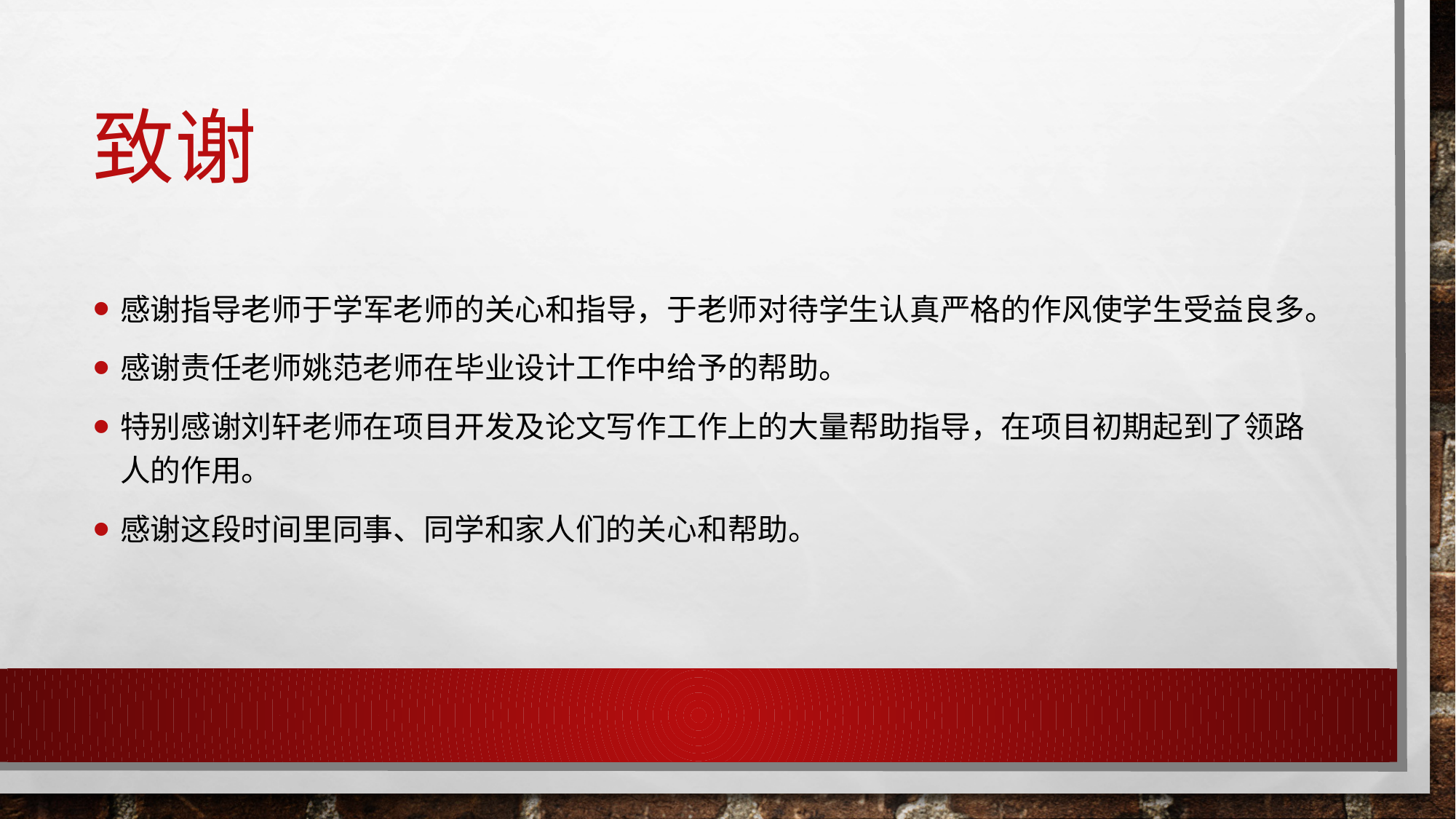

# 致谢
感谢指导老师于学军老师的关心和指导，于老师对待学生认真严格的作风使学生受益良多。
感谢责任老师姚范老师在毕业设计工作中给予的帮助。
特别感谢刘轩老师在项目开发及论文写作工作上的大量帮助指导，在项目初期起到了领路人的作用。
感谢这段时间里同事、同学和家人们的关心和帮助。